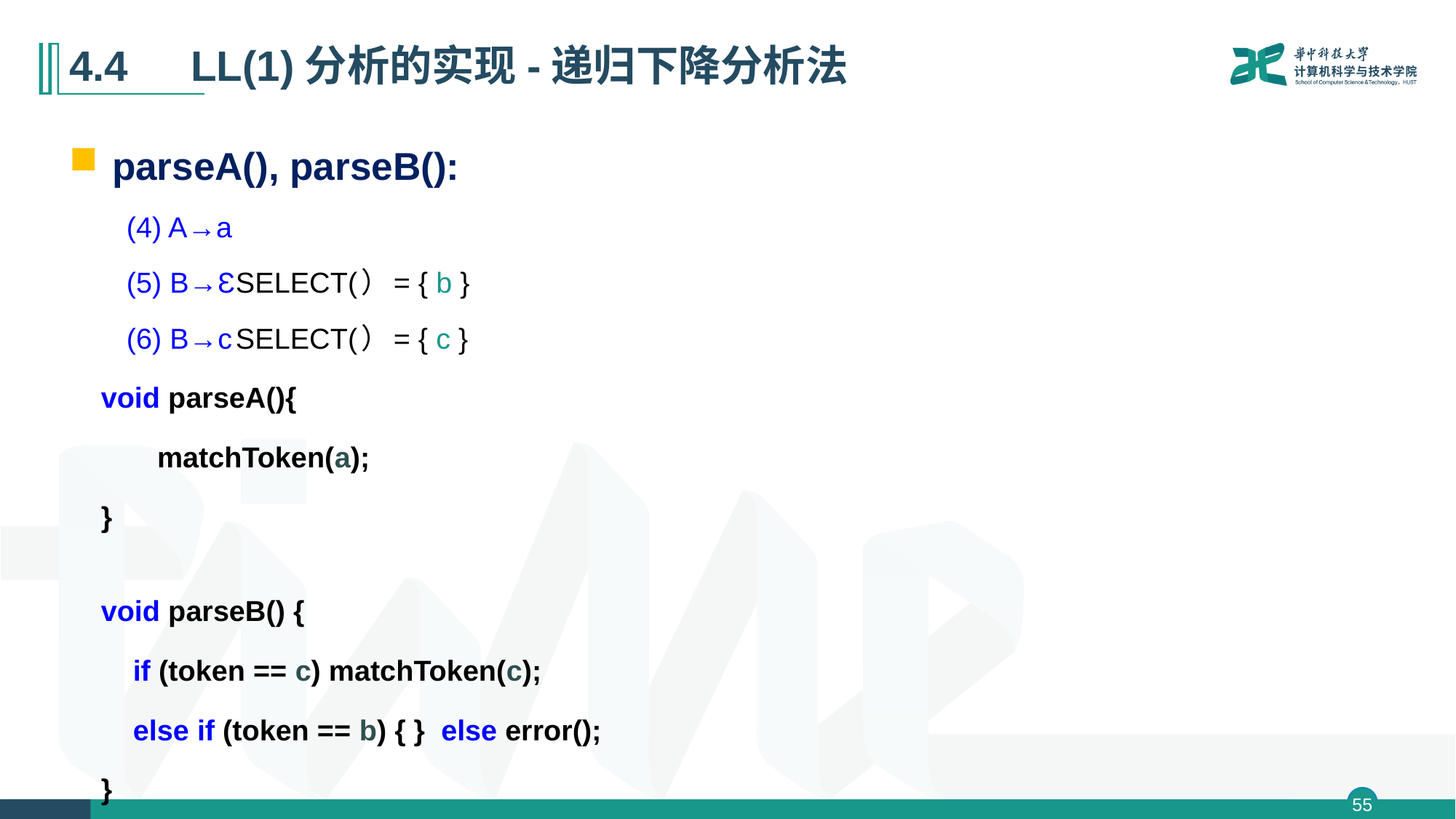

# 4.4　LL(1)分析的实现-递归下降分析法
parseA(), parseB():
(4) A→a
(5) B→Ɛ		SELECT(）= { b }
(6) B→c		SELECT(）= { c }
    void parseA(){
           matchToken(a);
    }

    void parseB() {
        if (token == c) matchToken(c);
        else if (token == b) { }  else error();
    }